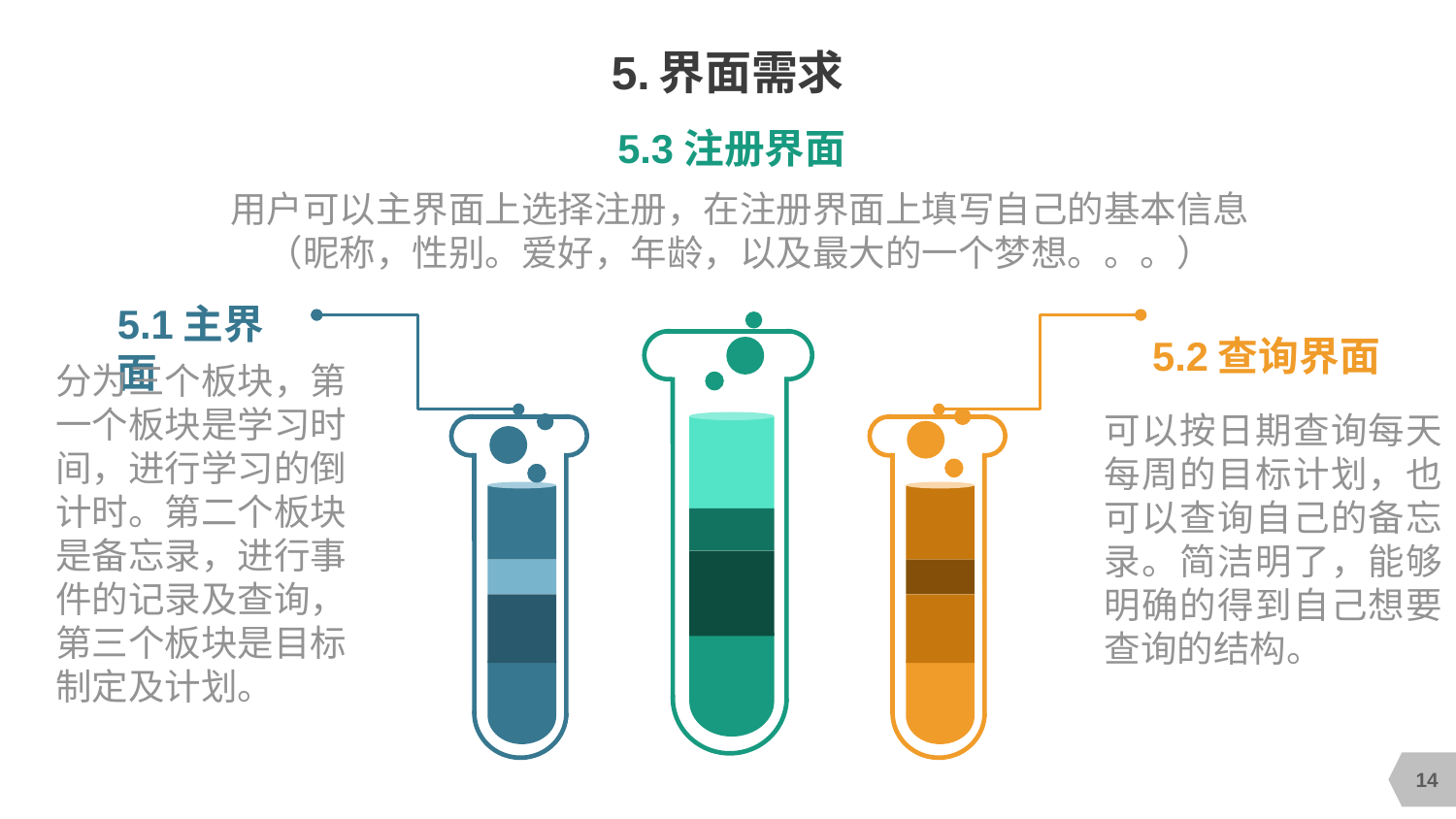

# 5.界面需求
5.3注册界面
用户可以主界面上选择注册，在注册界面上填写自己的基本信息（昵称，性别。爱好，年龄，以及最大的一个梦想。。。）
5.1主界面
分为三个板块，第一个板块是学习时间，进行学习的倒计时。第二个板块是备忘录，进行事件的记录及查询，第三个板块是目标制定及计划。

5.2查询界面
可以按日期查询每天每周的目标计划，也可以查询自己的备忘录。简洁明了，能够明确的得到自己想要查询的结构。

14